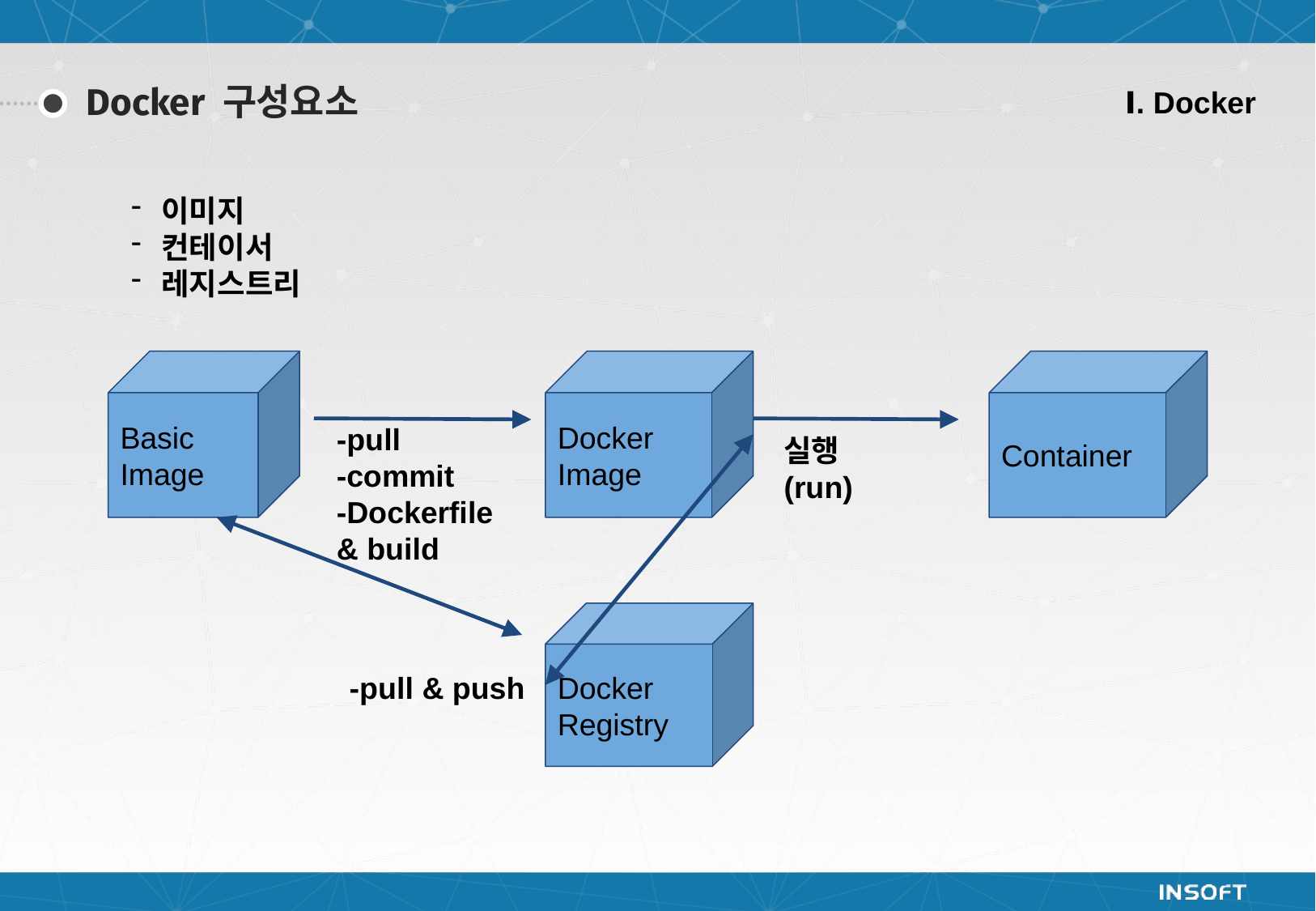

Ⅰ. Docker
Docker 구성요소

이미지
컨테이서
레지스트리
Basic
Image
Docker
Image
Container
-pull
-commit
-Dockerfile
& build
실행(run)
Docker
Registry
-pull & push